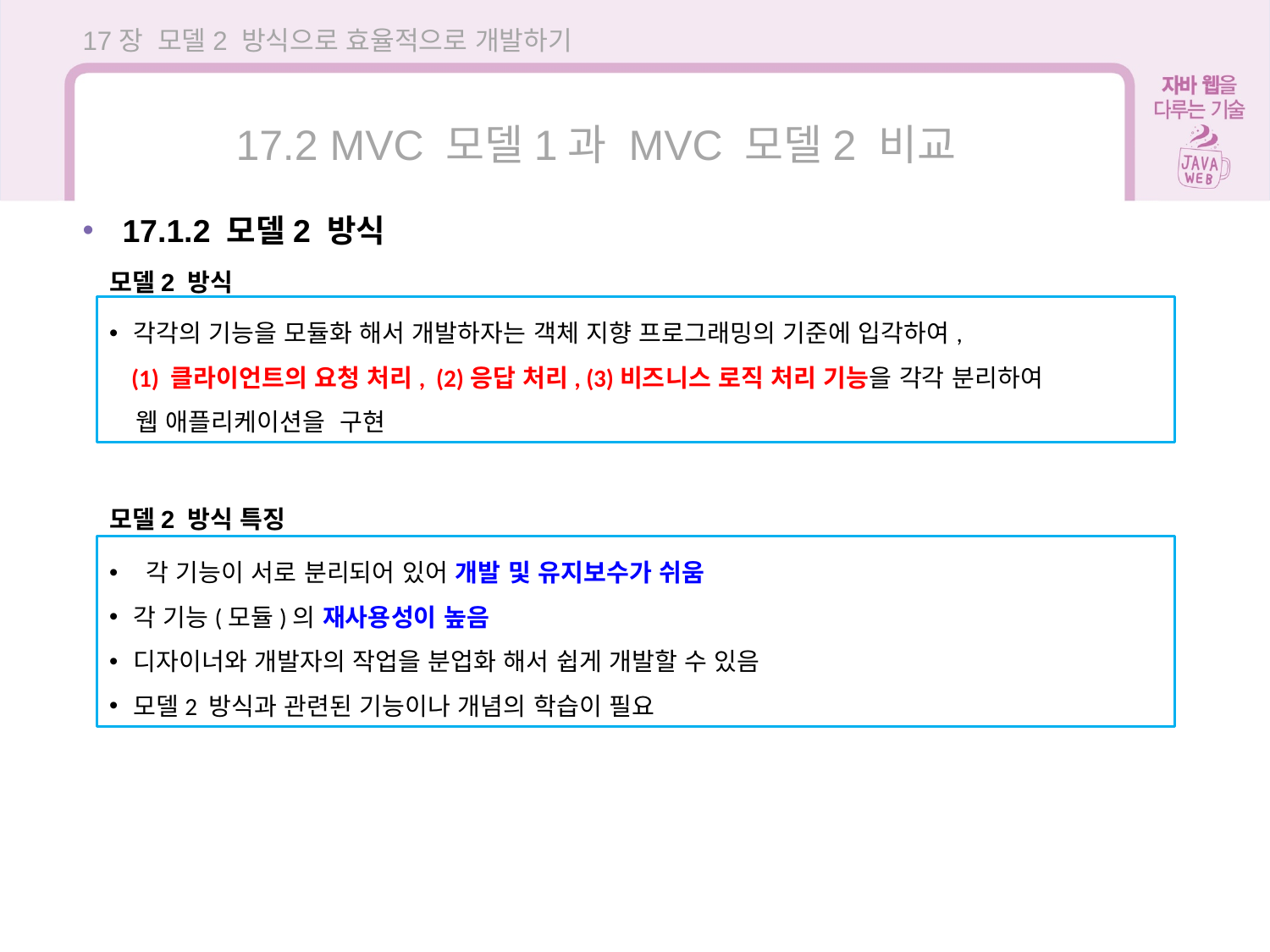

17장  모델2 방식으로 효율적으로 개발하기
17.2 MVC 모델1과 MVC 모델2 비교
17.1.2 모델2 방식
모델2 방식
각각의 기능을 모듈화 해서 개발하자는 객체 지향 프로그래밍의 기준에 입각하여,
    (1) 클라이언트의 요청 처리,  (2)응답 처리, (3)비즈니스 로직 처리 기능을 각각 분리하여
   웹 애플리케이션을  구현
모델2 방식 특징
 각 기능이 서로 분리되어 있어 개발 및 유지보수가 쉬움
각 기능(모듈)의 재사용성이 높음
디자이너와 개발자의 작업을 분업화 해서 쉽게 개발할 수 있음
모델2 방식과 관련된 기능이나 개념의 학습이 필요